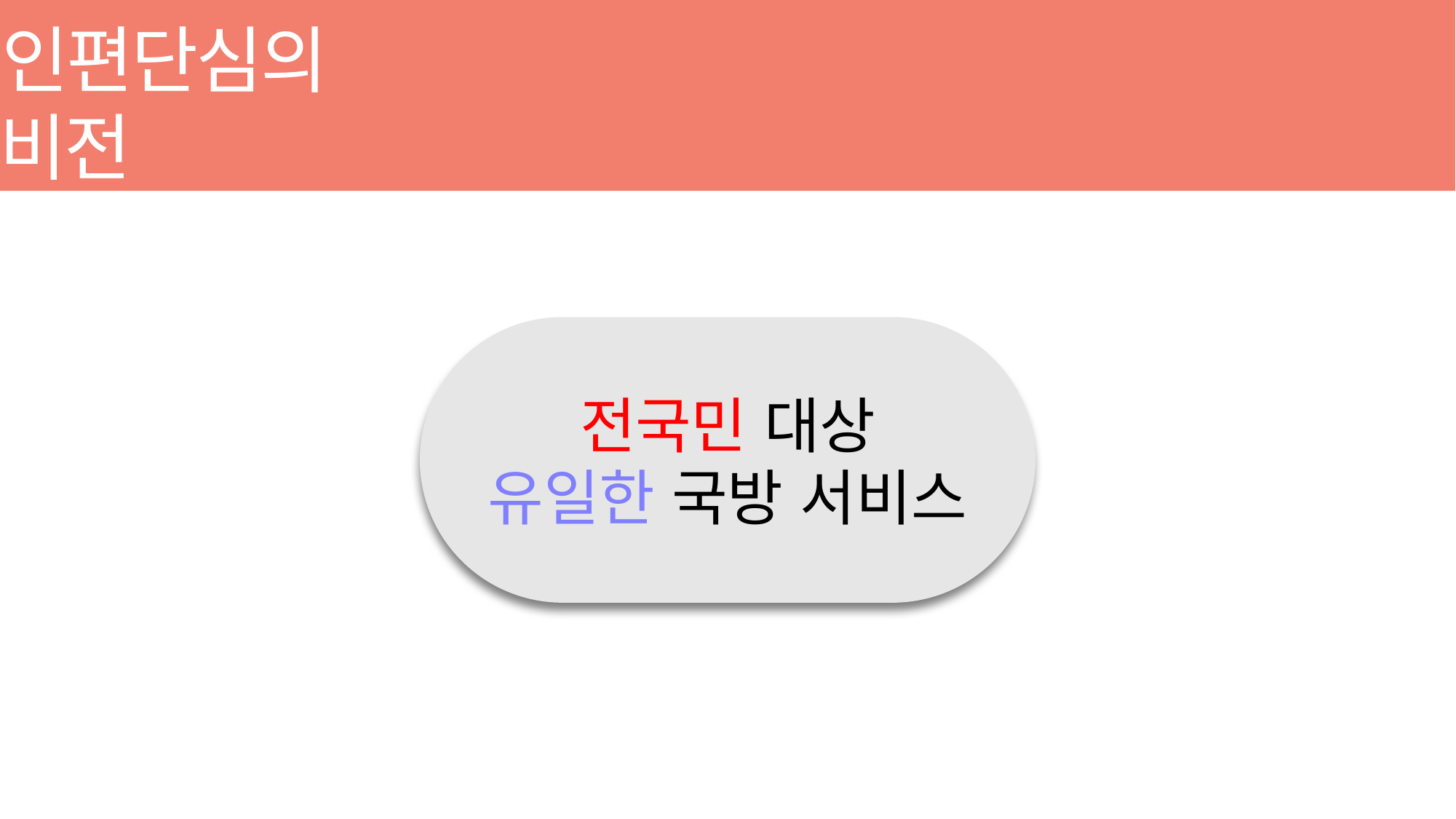

인편단심의
비전

전국민 대상
유일한 국방 서비스